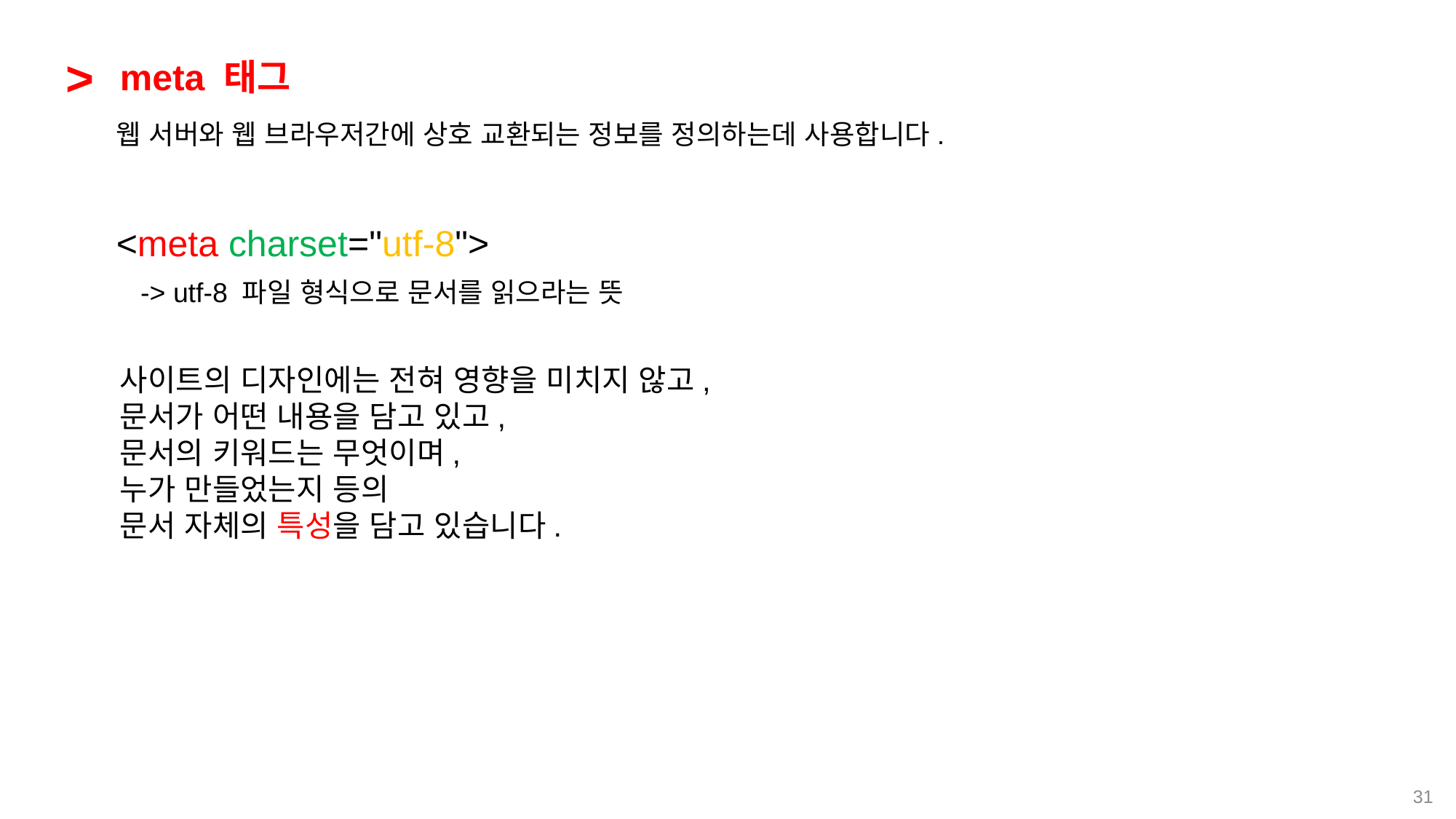

>
meta 태그
웹 서버와 웹 브라우저간에 상호 교환되는 정보를 정의하는데 사용합니다.
<meta charset="utf-8">
-> utf-8 파일 형식으로 문서를 읽으라는 뜻
사이트의 디자인에는 전혀 영향을 미치지 않고,
문서가 어떤 내용을 담고 있고,
문서의 키워드는 무엇이며,
누가 만들었는지 등의
문서 자체의 특성을 담고 있습니다.
31